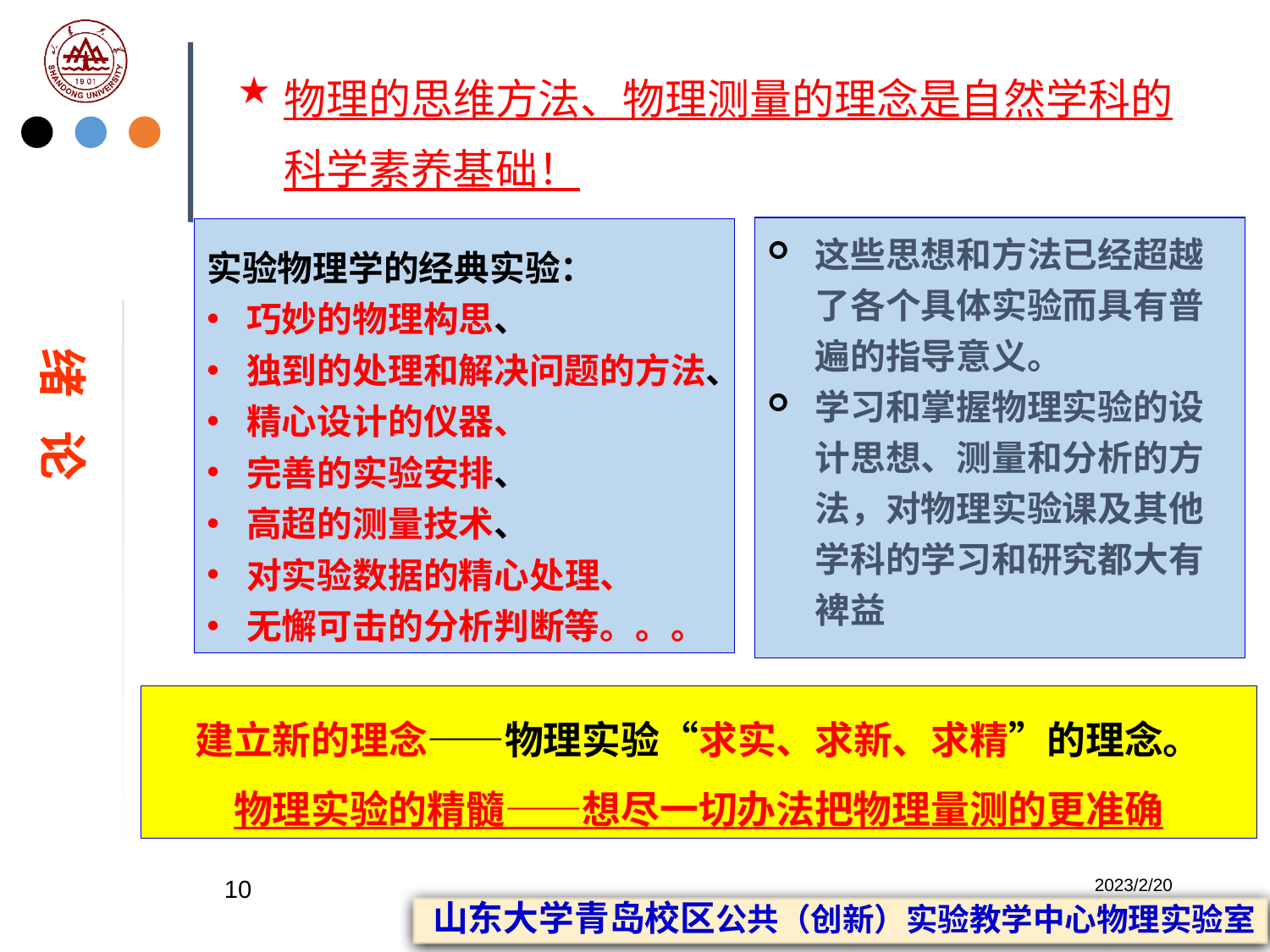

# 物理的思维方法、物理测量的理念是自然学科的科学素养基础！
这些思想和方法已经超越了各个具体实验而具有普遍的指导意义。
学习和掌握物理实验的设计思想、测量和分析的方法，对物理实验课及其他学科的学习和研究都大有裨益
实验物理学的经典实验：
巧妙的物理构思、
独到的处理和解决问题的方法、
精心设计的仪器、
完善的实验安排、
高超的测量技术、
对实验数据的精心处理、
无懈可击的分析判断等。。。
绪   论
建立新的理念——物理实验“求实、求新、求精”的理念。
物理实验的精髓——想尽一切办法把物理量测的更准确
10
2023/2/20